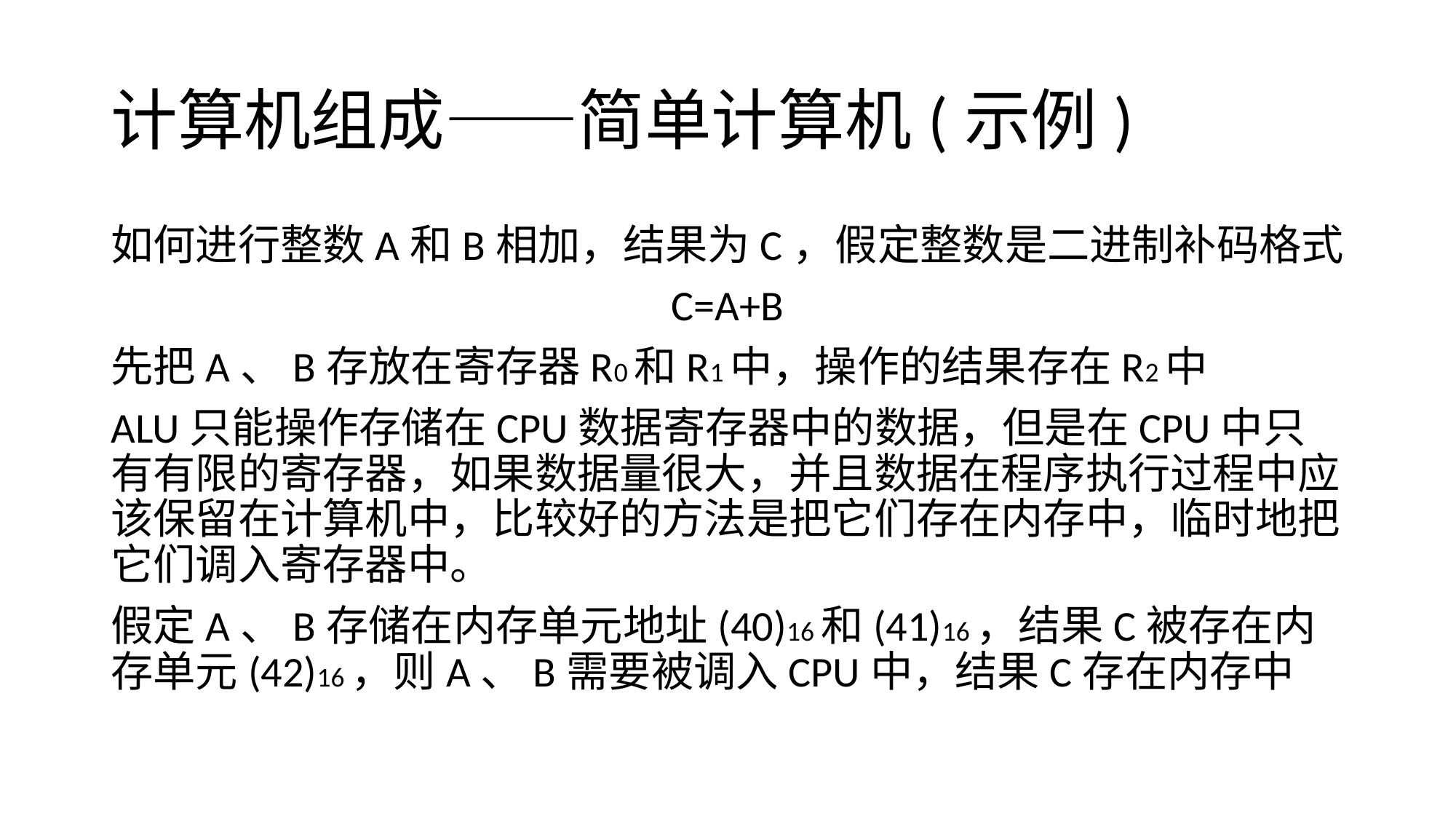

# 计算机组成——简单计算机(示例)
如何进行整数A和B相加，结果为C，假定整数是二进制补码格式
C=A+B
先把A、B存放在寄存器R0和R1中，操作的结果存在R2中
ALU只能操作存储在CPU数据寄存器中的数据，但是在CPU中只有有限的寄存器，如果数据量很大，并且数据在程序执行过程中应该保留在计算机中，比较好的方法是把它们存在内存中，临时地把它们调入寄存器中。
假定A、B存储在内存单元地址(40)16和(41)16，结果C被存在内存单元(42)16，则A、B需要被调入CPU中，结果C存在内存中